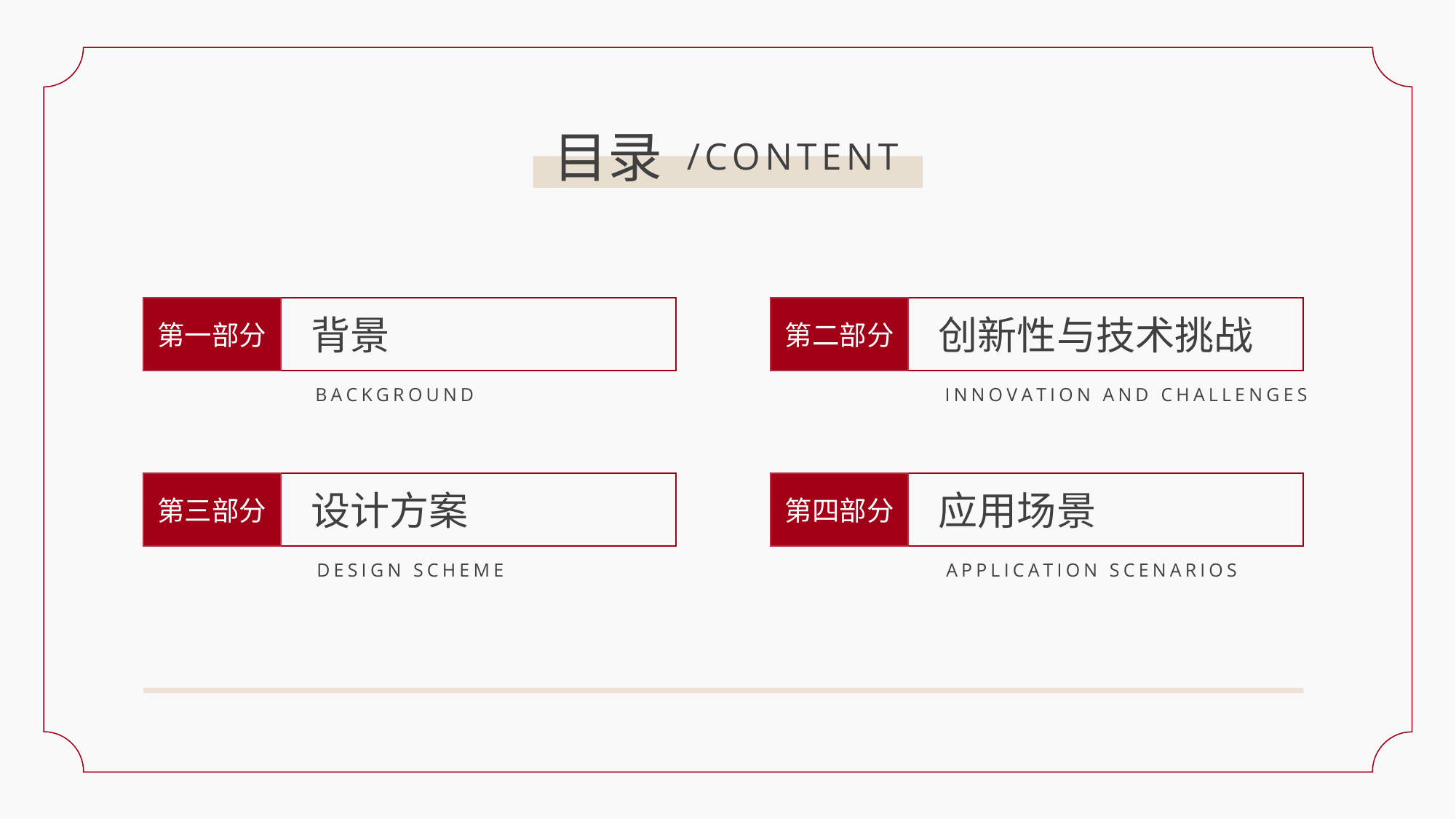

目录
/CONTENT

背景
创新性与技术挑战
第一部分
第二部分
BACKGROUND
INNOVATION AND CHALLENGES
设计方案
应用场景
第三部分
第四部分
DESIGN SCHEME
APPLICATION SCENARIOS